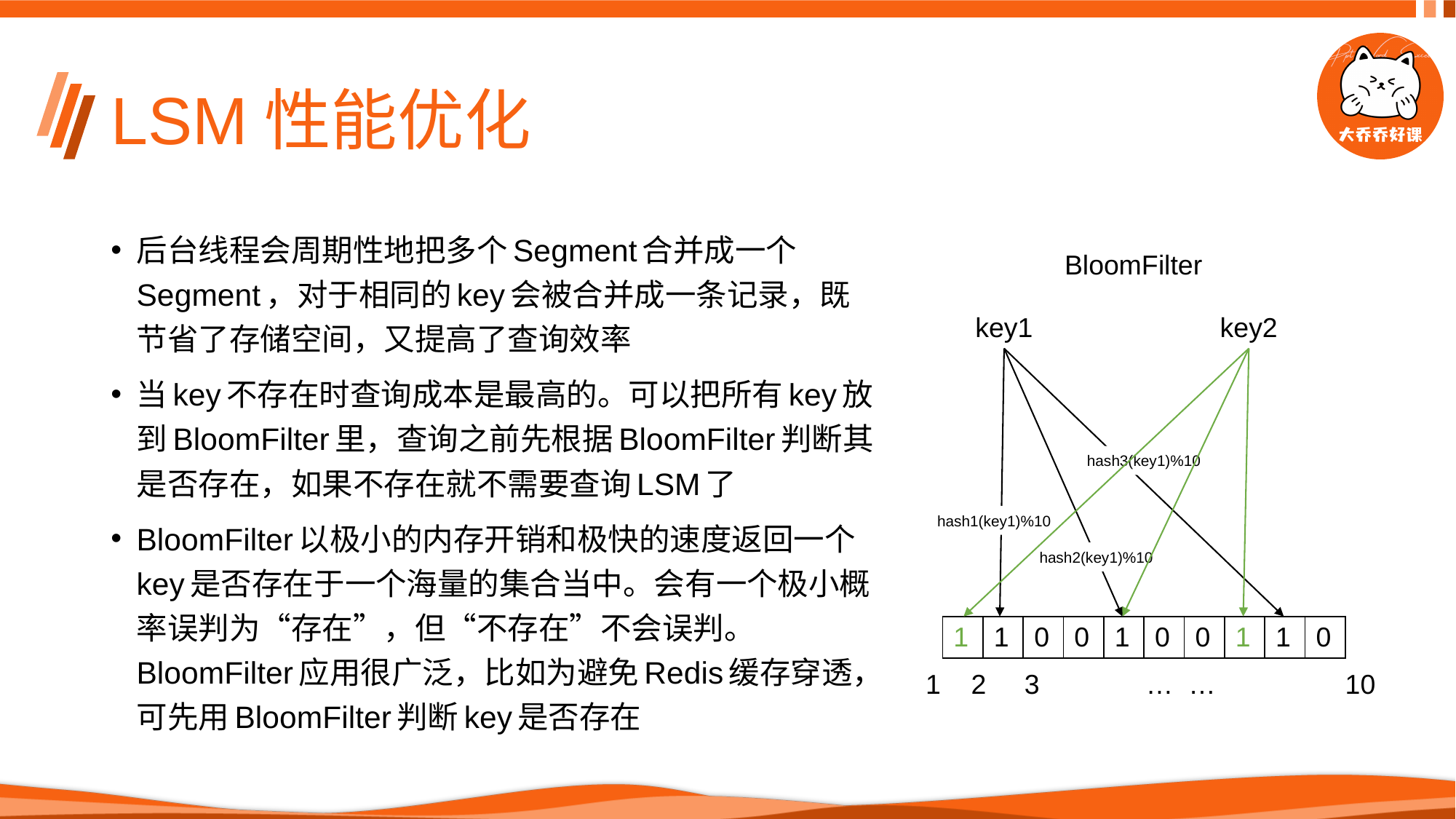

# LSM性能优化
后台线程会周期性地把多个Segment合并成一个Segment，对于相同的key会被合并成一条记录，既节省了存储空间，又提高了查询效率
当key不存在时查询成本是最高的。可以把所有key放到BloomFilter里，查询之前先根据BloomFilter判断其是否存在，如果不存在就不需要查询LSM了
BloomFilter以极小的内存开销和极快的速度返回一个key是否存在于一个海量的集合当中。会有一个极小概率误判为“存在”，但“不存在”不会误判。 BloomFilter应用很广泛，比如为避免Redis缓存穿透，可先用BloomFilter判断key是否存在

BloomFilter
key1
key2
hash3(key1)%10
hash1(key1)%10
hash2(key1)%10
| 1 | 1 | 0 | 0 | 1 | 0 | 0 | 1 | 1 | 0 |
| --- | --- | --- | --- | --- | --- | --- | --- | --- | --- |
 1    2     3              …  …                 10